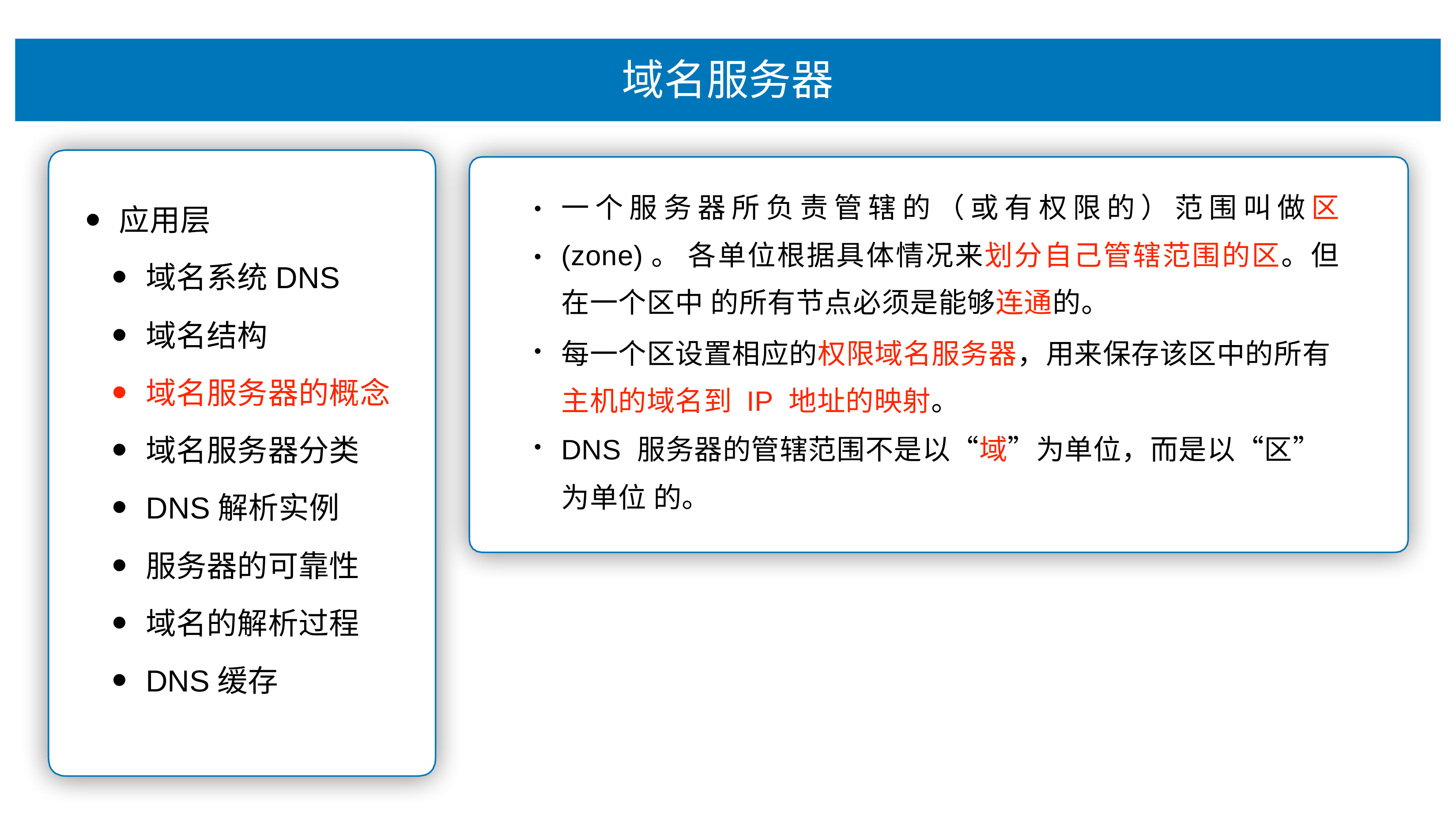

# 域名服务器

⼀个服务器所负责管辖的（或有权限的）范围叫做区 (zone)。 各单位根据具体情况来划分⾃⼰管辖范围的区。但在⼀个区中 的所有节点必须是能够连通的。
每⼀个区设置相应的权限域名服务器，⽤来保存该区中的所有 主机的域名到 IP 地址的映射。
DNS 服务器的管辖范围不是以“域”为单位，⽽是以“区”为单位 的。
•
应⽤层
域名系统DNS
域名结构
域名服务器的概念
域名服务器分类
DNS解析实例
服务器的可靠性
域名的解析过程
DNS缓存
•
•
•